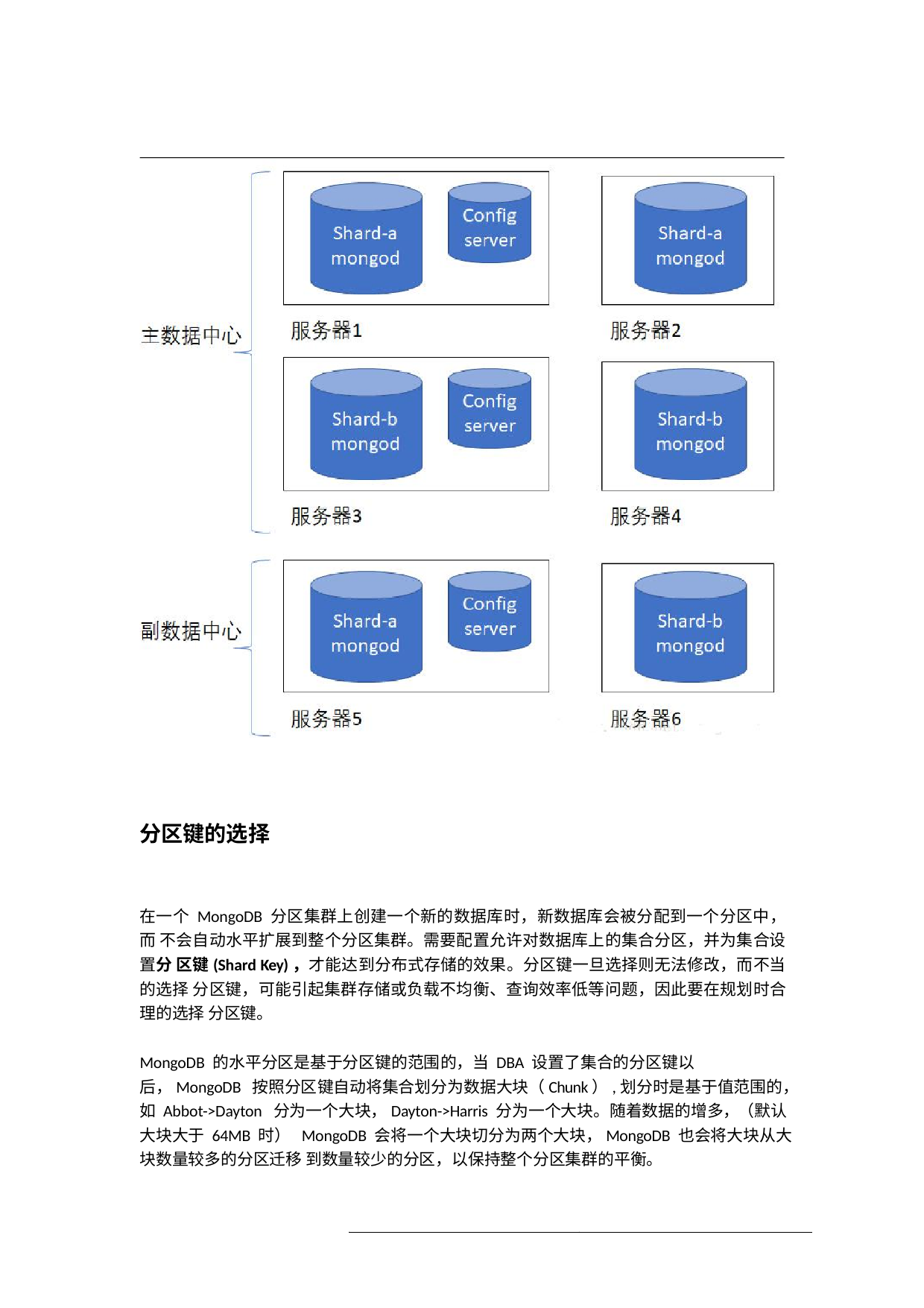

分区键的选择
在一个 MongoDB 分区集群上创建一个新的数据库时，新数据库会被分配到一个分区中，而 不会自动水平扩展到整个分区集群。需要配置允许对数据库上的集合分区，并为集合设置分 区键(Shard Key)，才能达到分布式存储的效果。分区键一旦选择则无法修改，而不当的选择 分区键，可能引起集群存储或负载不均衡、查询效率低等问题，因此要在规划时合理的选择 分区键。

MongoDB 的水平分区是基于分区键的范围的，当 DBA 设置了集合的分区键以后，MongoDB  按照分区键自动将集合划分为数据大块（Chunk）,划分时是基于值范围的，如 Abbot->Dayton  分为一个大块，Dayton->Harris 分为一个大块。随着数据的增多，（默认大块大于 64MB 时）  MongoDB 会将一个大块切分为两个大块，MongoDB 也会将大块从大块数量较多的分区迁移 到数量较少的分区，以保持整个分区集群的平衡。